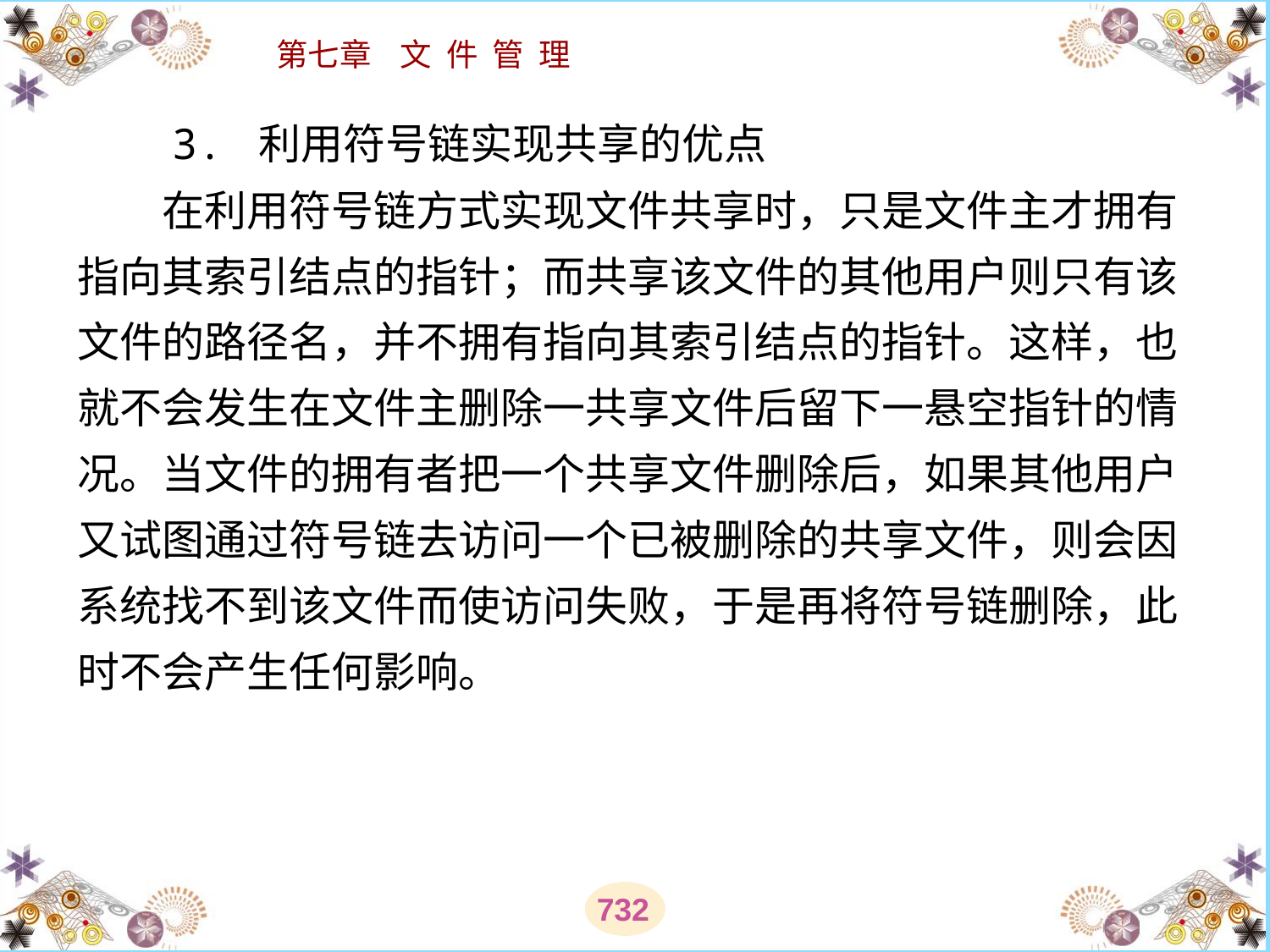

# 3. 利用符号链实现共享的优点 　　在利用符号链方式实现文件共享时，只是文件主才拥有指向其索引结点的指针；而共享该文件的其他用户则只有该文件的路径名，并不拥有指向其索引结点的指针。这样，也就不会发生在文件主删除一共享文件后留下一悬空指针的情况。当文件的拥有者把一个共享文件删除后，如果其他用户又试图通过符号链去访问一个已被删除的共享文件，则会因系统找不到该文件而使访问失败，于是再将符号链删除，此时不会产生任何影响。